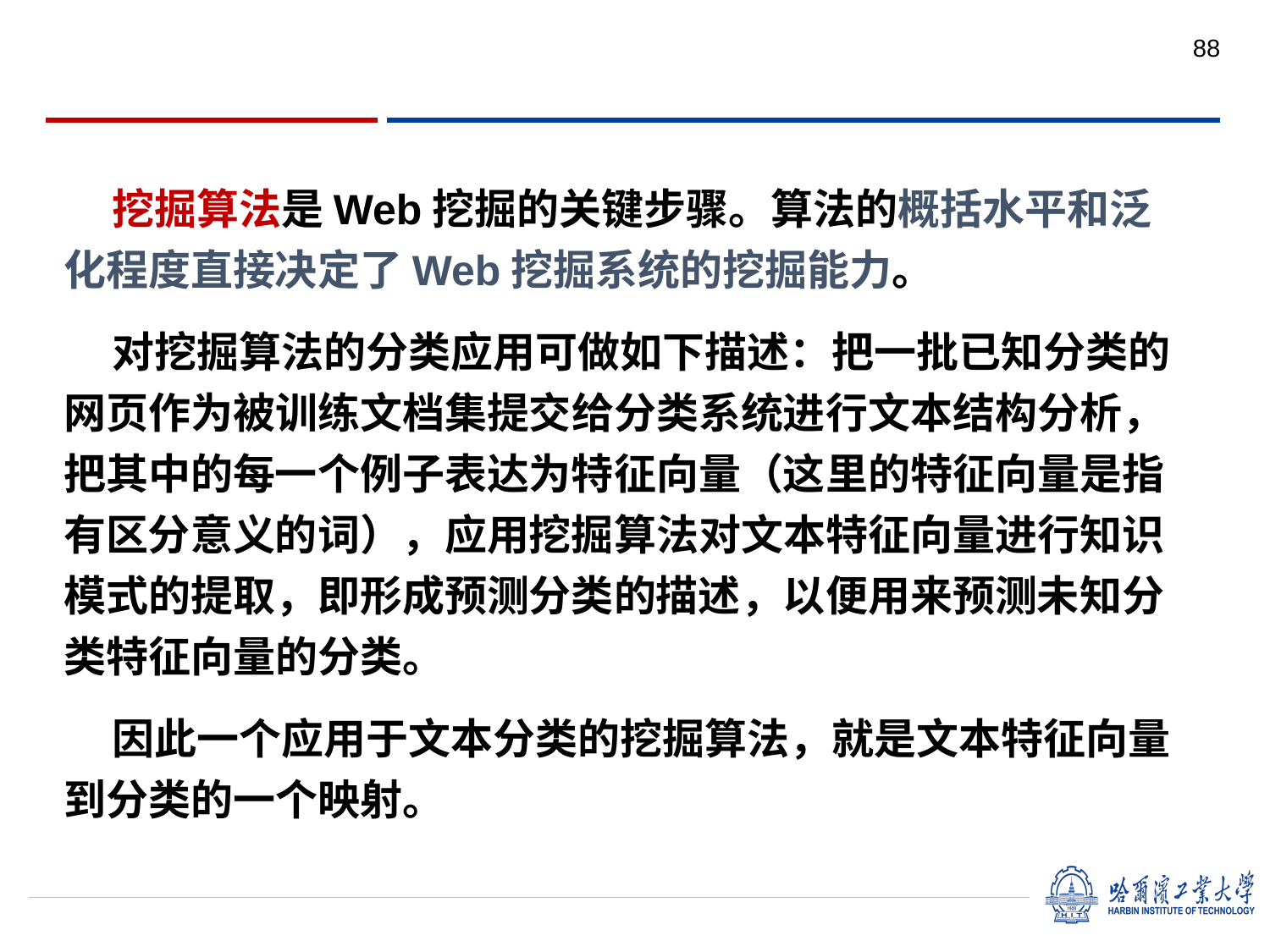

88
    挖掘算法是Web挖掘的关键步骤。算法的概括水平和泛化程度直接决定了Web挖掘系统的挖掘能力。
    对挖掘算法的分类应用可做如下描述：把一批已知分类的网页作为被训练文档集提交给分类系统进行文本结构分析，把其中的每一个例子表达为特征向量（这里的特征向量是指有区分意义的词），应用挖掘算法对文本特征向量进行知识模式的提取，即形成预测分类的描述，以便用来预测未知分类特征向量的分类。
    因此一个应用于文本分类的挖掘算法，就是文本特征向量到分类的一个映射。